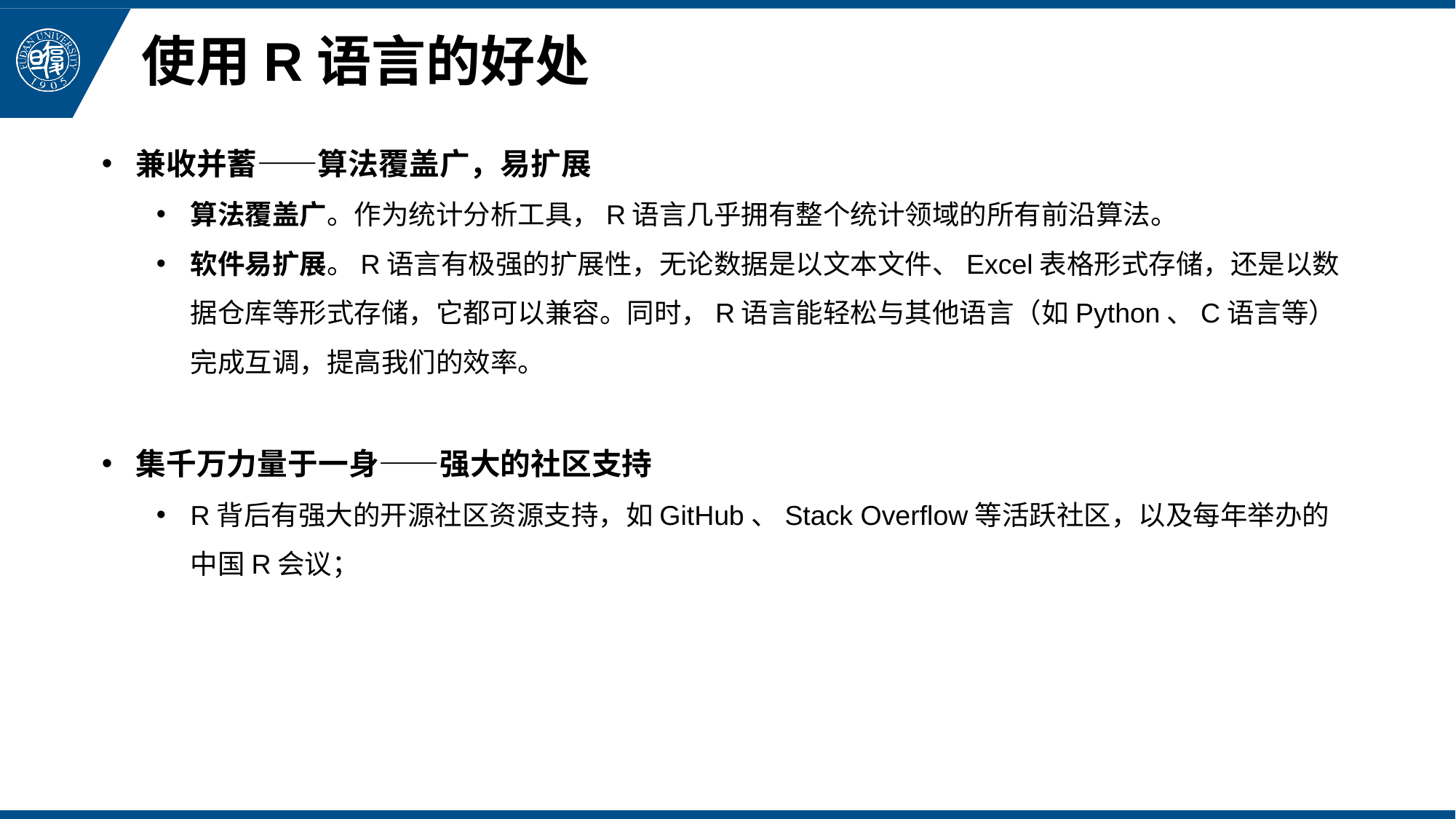

# 使用R语言的好处
兼收并蓄——算法覆盖广，易扩展
算法覆盖广。作为统计分析工具，R语言几乎拥有整个统计领域的所有前沿算法。
软件易扩展。R语言有极强的扩展性，无论数据是以文本文件、Excel表格形式存储，还是以数据仓库等形式存储，它都可以兼容。同时，R语言能轻松与其他语言（如Python、C语言等）完成互调，提高我们的效率。

集千万力量于一身——强大的社区支持
R背后有强大的开源社区资源支持，如GitHub、Stack Overflow等活跃社区，以及每年举办的中国R会议；